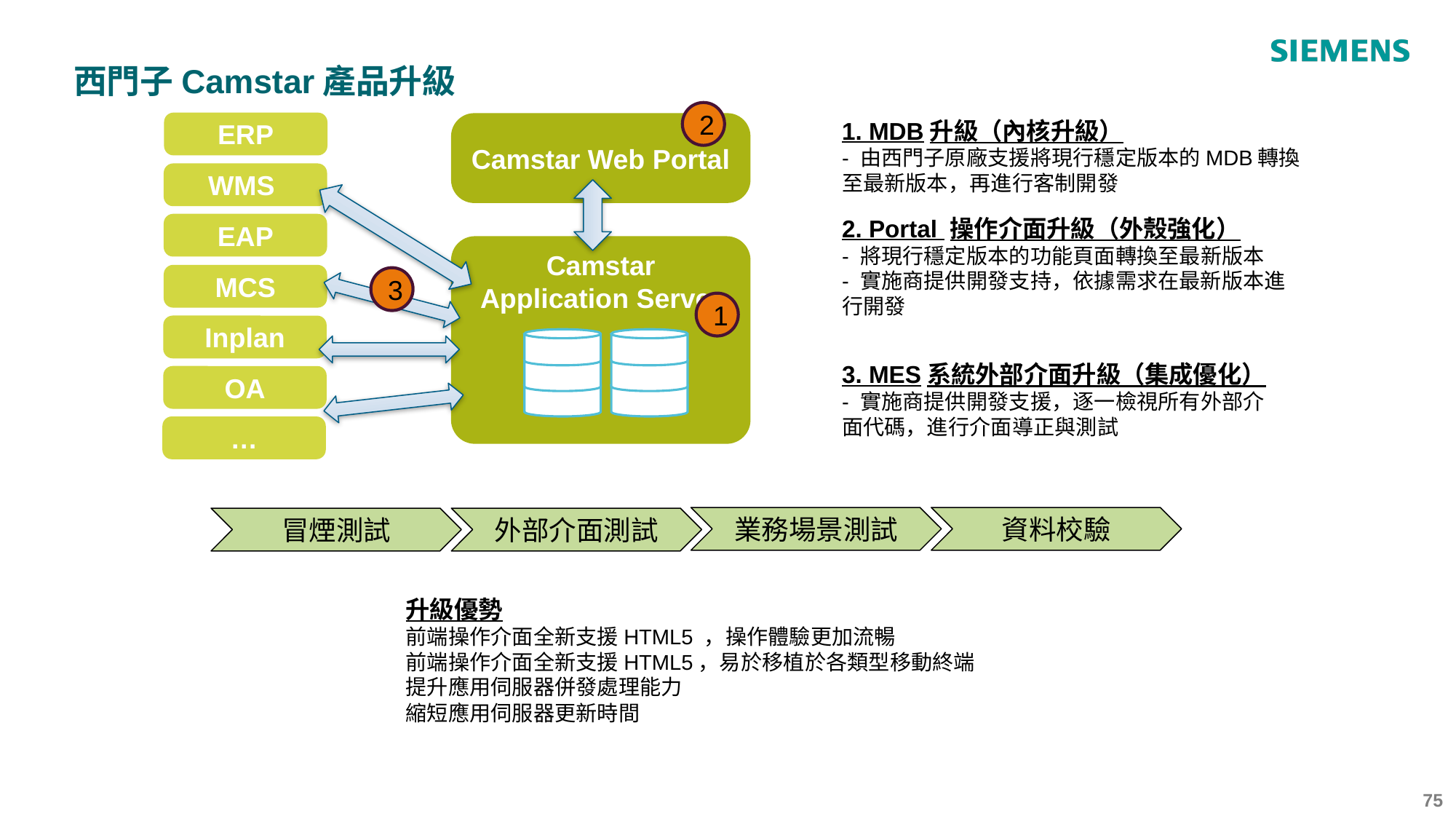

西門子Camstar產品升級

2
1. MDB升級（內核升級）
- 由西門子原廠支援將現行穩定版本的MDB轉換至最新版本，再進行客制開發
ERP
Camstar Web Portal
WMS

2. Portal 操作介面升級（外殼強化）
- 將現行穩定版本的功能頁面轉換至最新版本
- 實施商提供開發支持，依據需求在最新版本進行開發
EAP

Camstar Application Server
MCS
3

1
Inplan

3. MES系統外部介面升級（集成優化）
- 實施商提供開發支援，逐一檢視所有外部介面代碼，進行介面導正與測試
OA

…
業務場景測試
資料校驗
冒煙測試
外部介面測試
升級優勢
前端操作介面全新支援HTML5 ，操作體驗更加流暢
前端操作介面全新支援HTML5，易於移植於各類型移動終端
提升應用伺服器併發處理能力
縮短應用伺服器更新時間
75